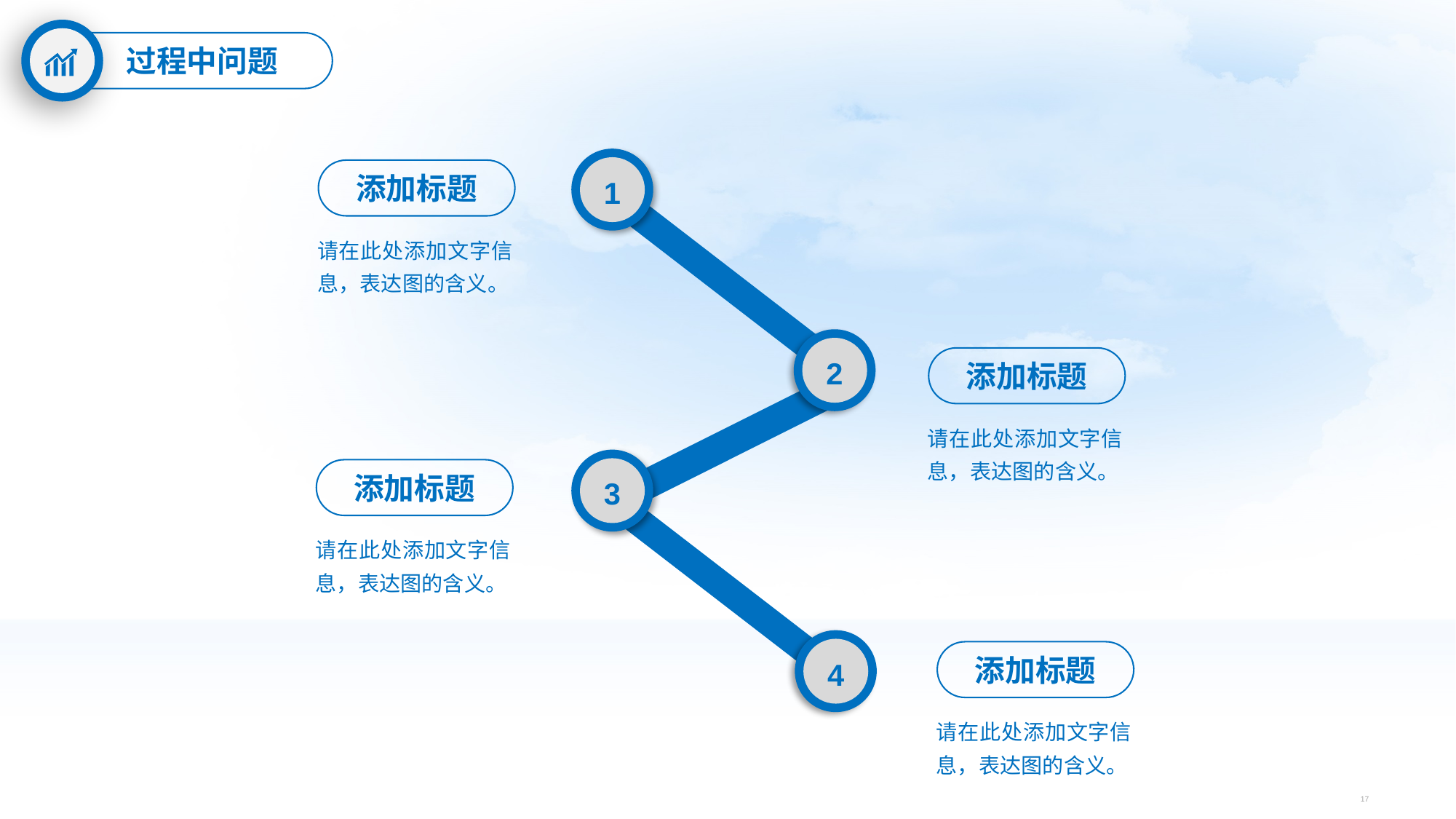

过程中问题

1

添加标题
请在此处添加文字信息，表达图的含义。

2

添加标题
请在此处添加文字信息，表达图的含义。

3

添加标题
请在此处添加文字信息，表达图的含义。

4

添加标题
请在此处添加文字信息，表达图的含义。
延时符